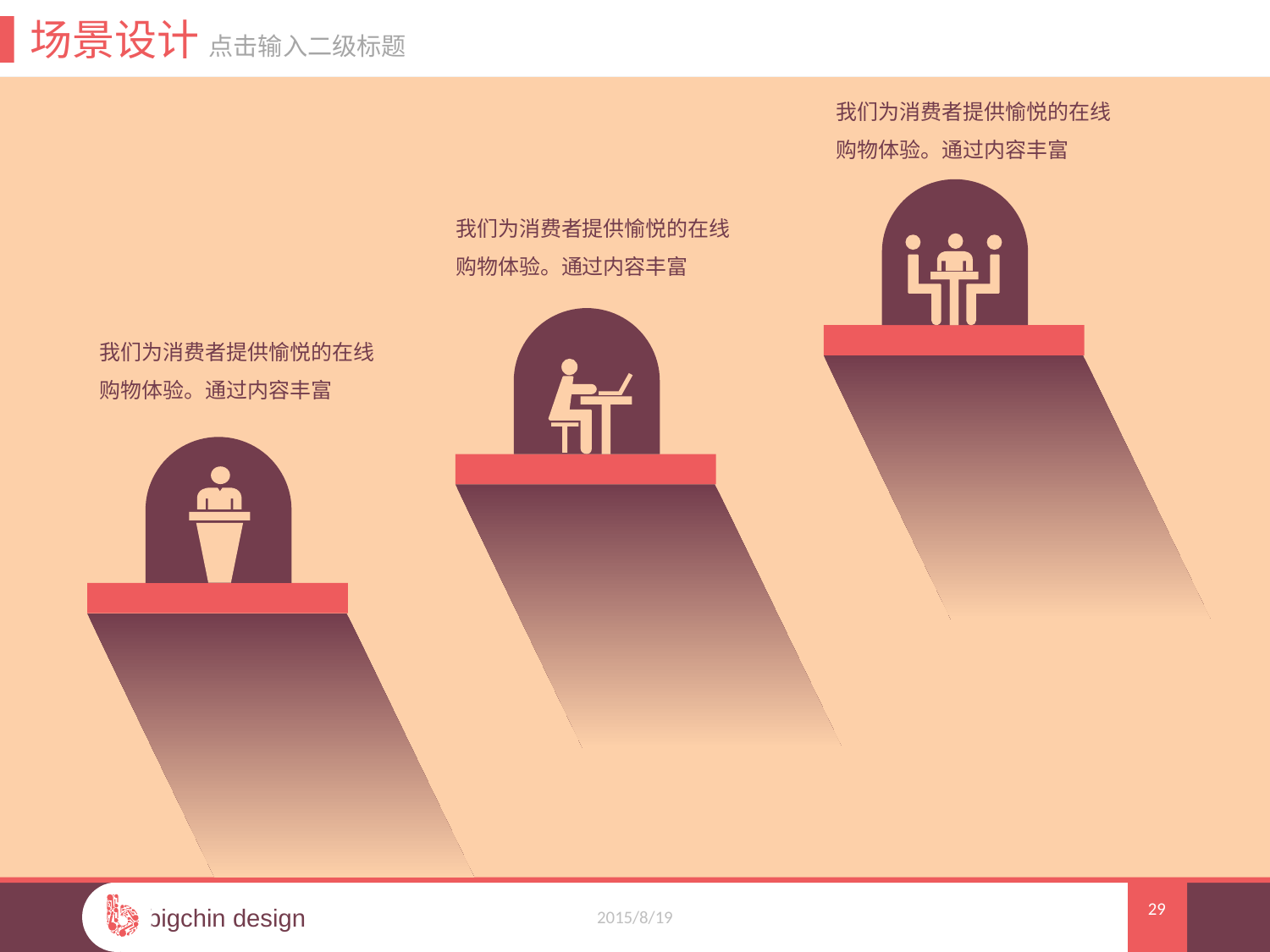

场景设计 点击输入二级标题

我们为消费者提供愉悦的在线购物体验。通过内容丰富

我们为消费者提供愉悦的在线购物体验。通过内容丰富

我们为消费者提供愉悦的在线购物体验。通过内容丰富

29
2015/8/19